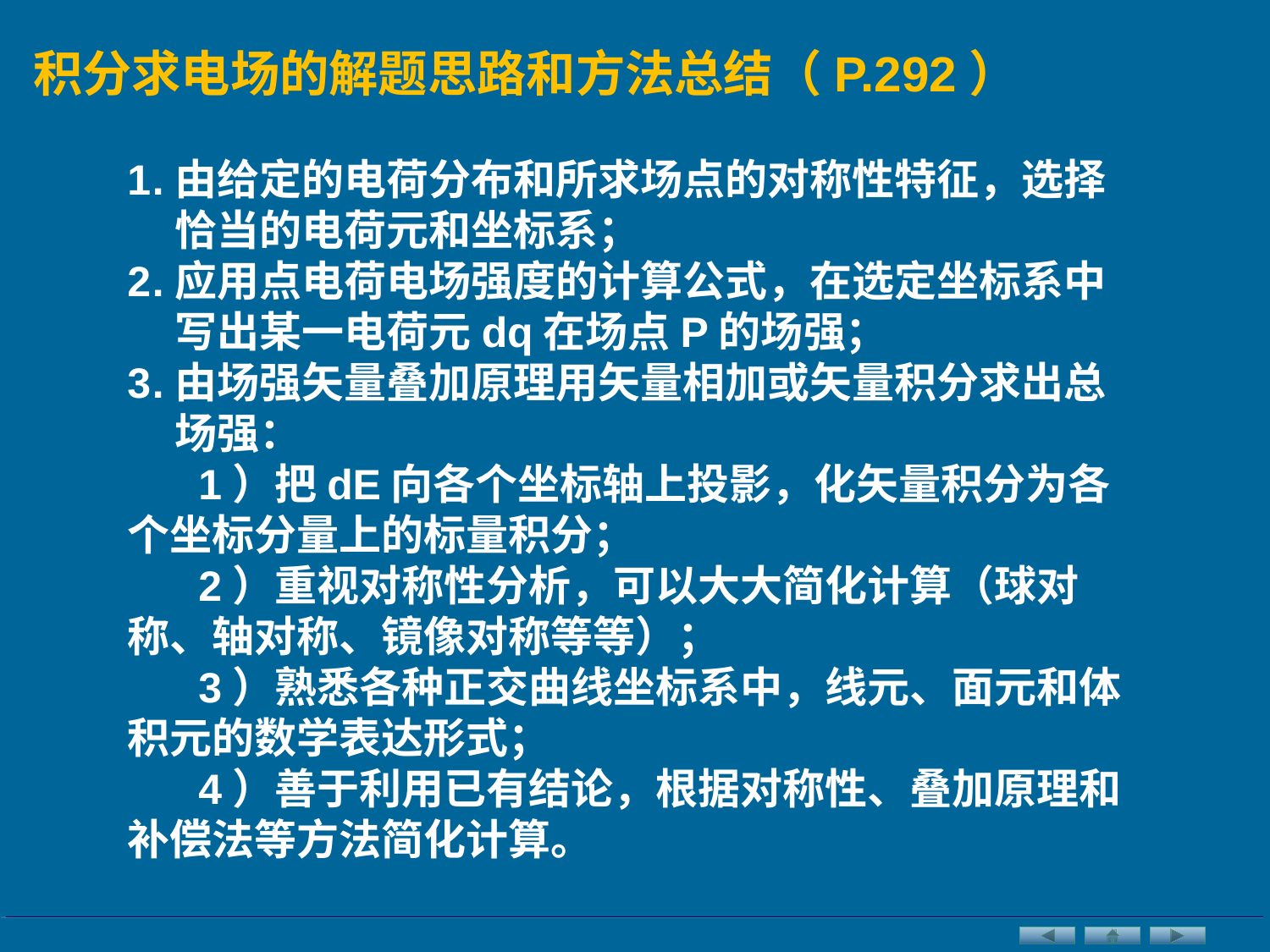

积分求电场的解题思路和方法总结（P.292）
由给定的电荷分布和所求场点的对称性特征，选择恰当的电荷元和坐标系；
应用点电荷电场强度的计算公式，在选定坐标系中写出某一电荷元dq在场点P的场强；
由场强矢量叠加原理用矢量相加或矢量积分求出总场强：
      1）把dE向各个坐标轴上投影，化矢量积分为各个坐标分量上的标量积分；
      2）重视对称性分析，可以大大简化计算（球对称、轴对称、镜像对称等等）；
      3）熟悉各种正交曲线坐标系中，线元、面元和体积元的数学表达形式；
      4）善于利用已有结论，根据对称性、叠加原理和补偿法等方法简化计算。